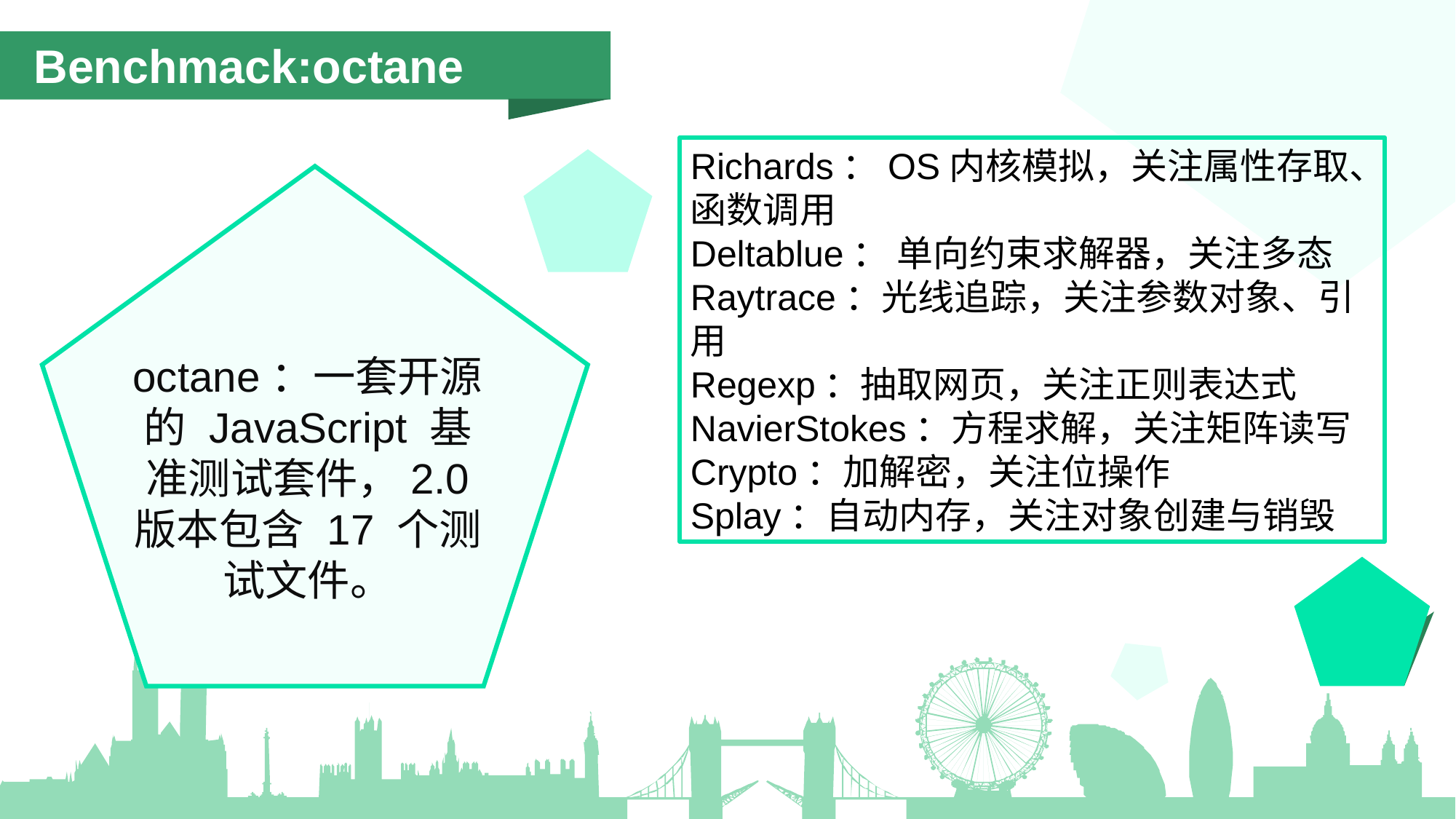

Benchmack:octane

Richards：OS内核模拟，关注属性存取、函数调用
Deltablue： 单向约束求解器，关注多态
Raytrace：光线追踪，关注参数对象、引用
Regexp：抽取网页，关注正则表达式
NavierStokes：方程求解，关注矩阵读写
Crypto：加解密，关注位操作
Splay：自动内存，关注对象创建与销毁

octane：一套开源的 JavaScript 基准测试套件，2.0 版本包含 17 个测试文件。